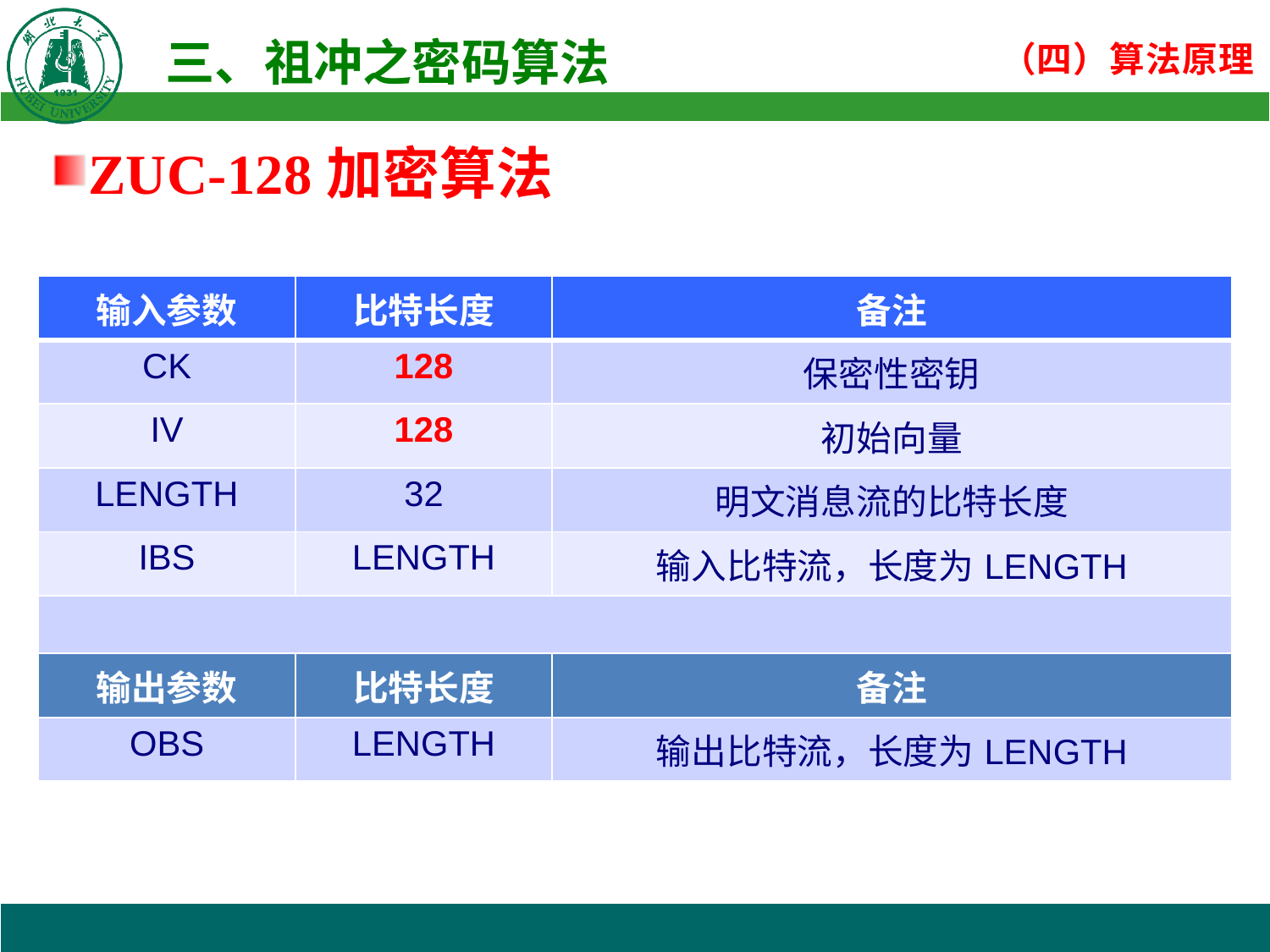

ZUC-128加密算法

| 输入参数 | 比特长度 | 备注 |
| --- | --- | --- |
| CK | 128 | 保密性密钥 |
| IV | 128 | 初始向量 |
| LENGTH | 32 | 明文消息流的比特长度 |
| IBS | LENGTH | 输入比特流，长度为LENGTH |
|  |  |  |
| 输出参数 | 比特长度 | 备注 |
| OBS | LENGTH | 输出比特流，长度为LENGTH |